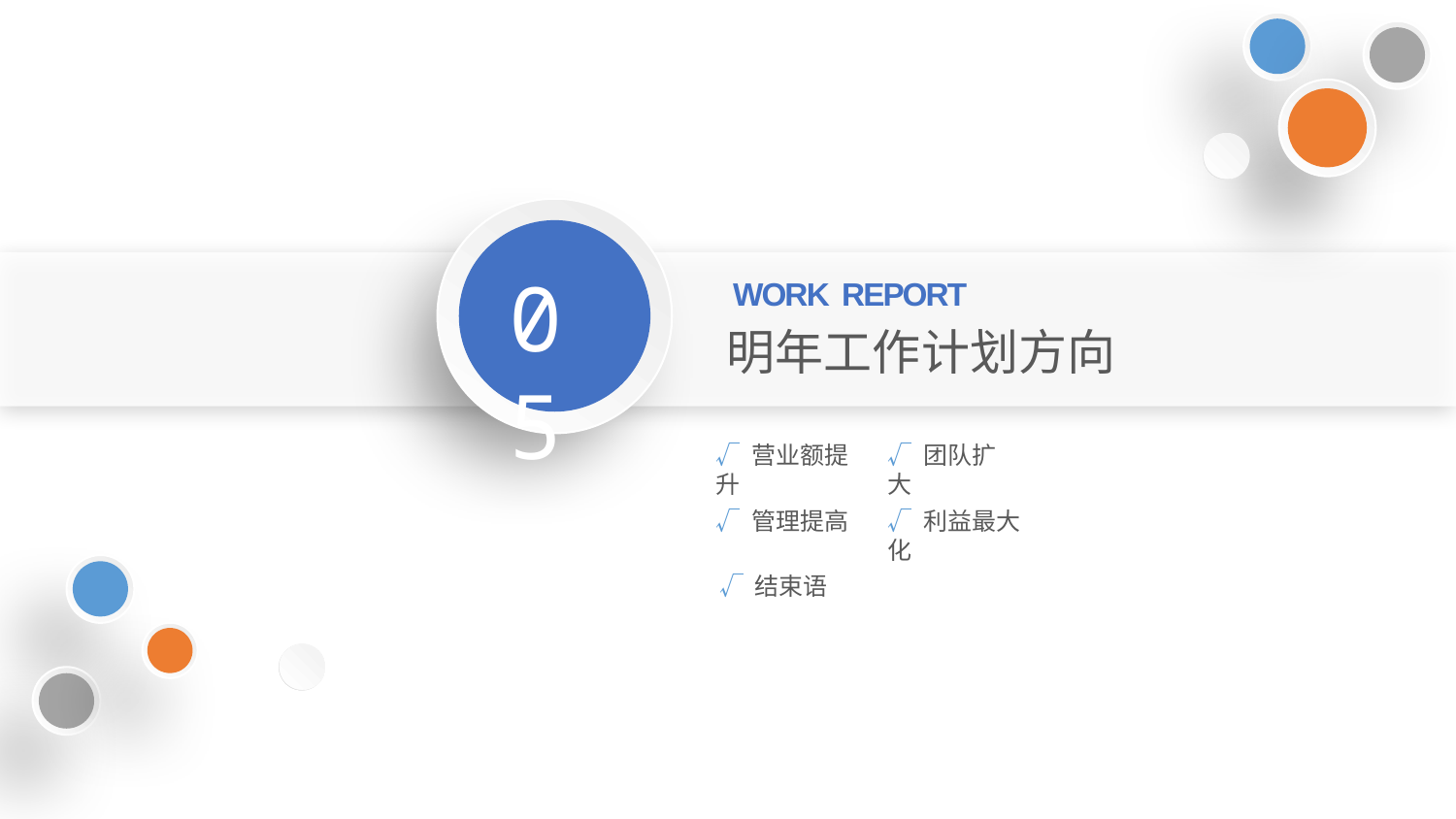

05

WORK  REPORT
明年工作计划方向
√ 营业额提升
√ 团队扩大
√ 管理提高
√ 利益最大化

√ 结束语